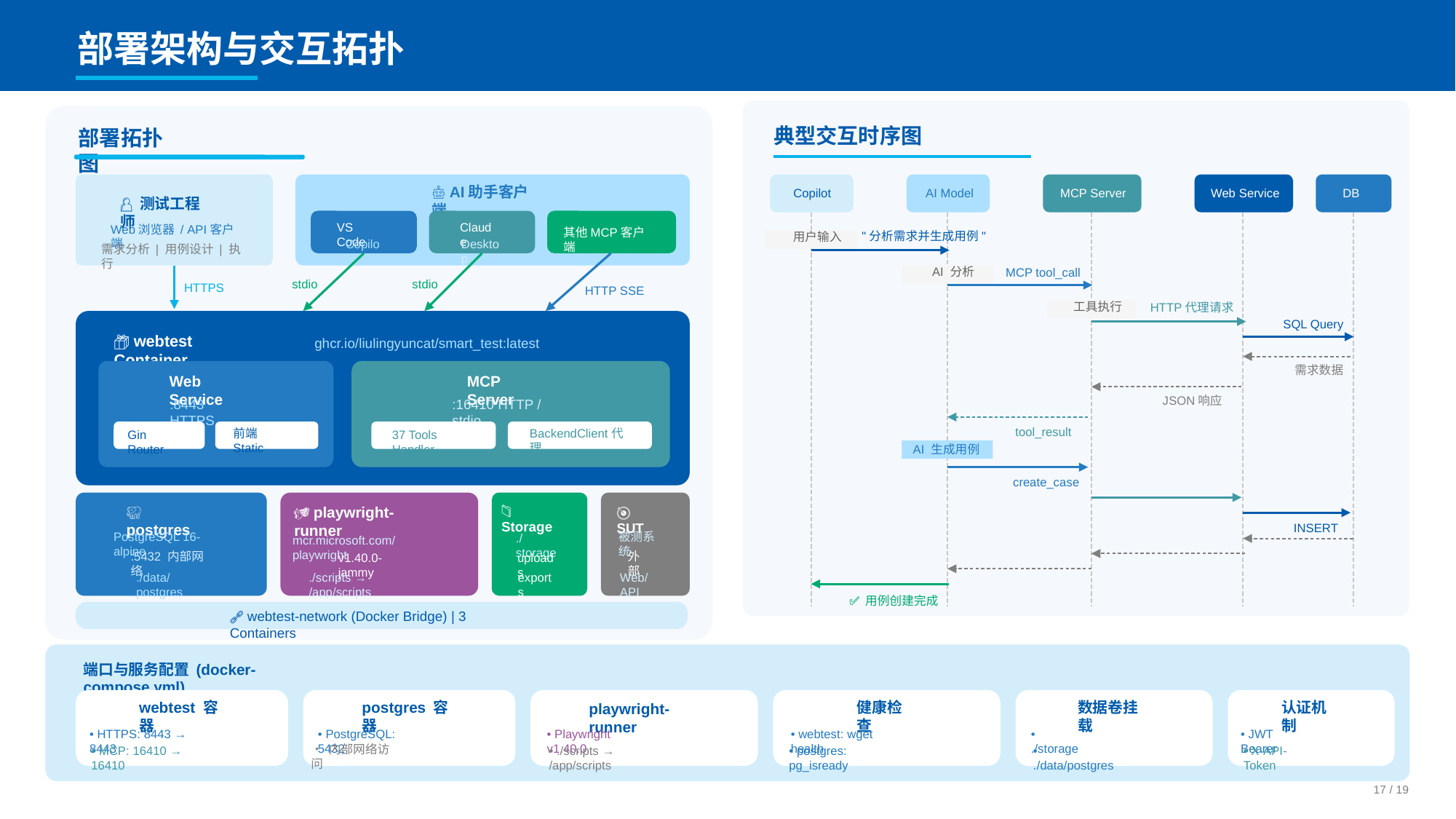

部署架构与交互拓扑

部署拓扑图
典型交互时序图

🤖 AI助手客户端
Copilot
AI Model
MCP Server
Web Service
DB
👤 测试工程师

VS Code
Claude
Web浏览器 / API客户端
其他MCP客户端
"分析需求并生成用例"
用户输入
Copilot
Desktop

需求分析 | 用例设计 | 执行

AI 分析
MCP tool_call

stdio
stdio
HTTPS
HTTP SSE

工具执行
HTTP代理请求

SQL Query

📦 webtest Container
ghcr.io/liulingyuncat/smart_test:latest

需求数据

Web Service
MCP Server

JSON响应
:8443 HTTPS
:16410 HTTP / stdio

tool_result
前端 Static
BackendClient代理
Gin Router
37 Tools Handler

AI 生成用例

create_case

🐘 postgres
📁 Storage
🎭 playwright-runner
🎯 SUT
PostgreSQL 16-alpine
被测系统
./storage
mcr.microsoft.com/playwright
:5432 内部网络
外部
v1.40.0-jammy
uploads
./scripts → /app/scripts
./data/postgres
exports
Web/API

INSERT

✅ 用例创建完成
🔗 webtest-network (Docker Bridge) | 3 Containers

端口与服务配置 (docker-compose.yml)

webtest 容器
postgres 容器
健康检查
数据卷挂载
认证机制
playwright-runner
• HTTPS: 8443 → 8443
• PostgreSQL: 5432
• Playwright v1.40.0
• webtest: wget health
• ./storage
• JWT Bearer
• 内部网络访问
• MCP: 16410 → 16410
• ./scripts → /app/scripts
• postgres: pg_isready
• ./data/postgres
• X-API-Token
17 / 19